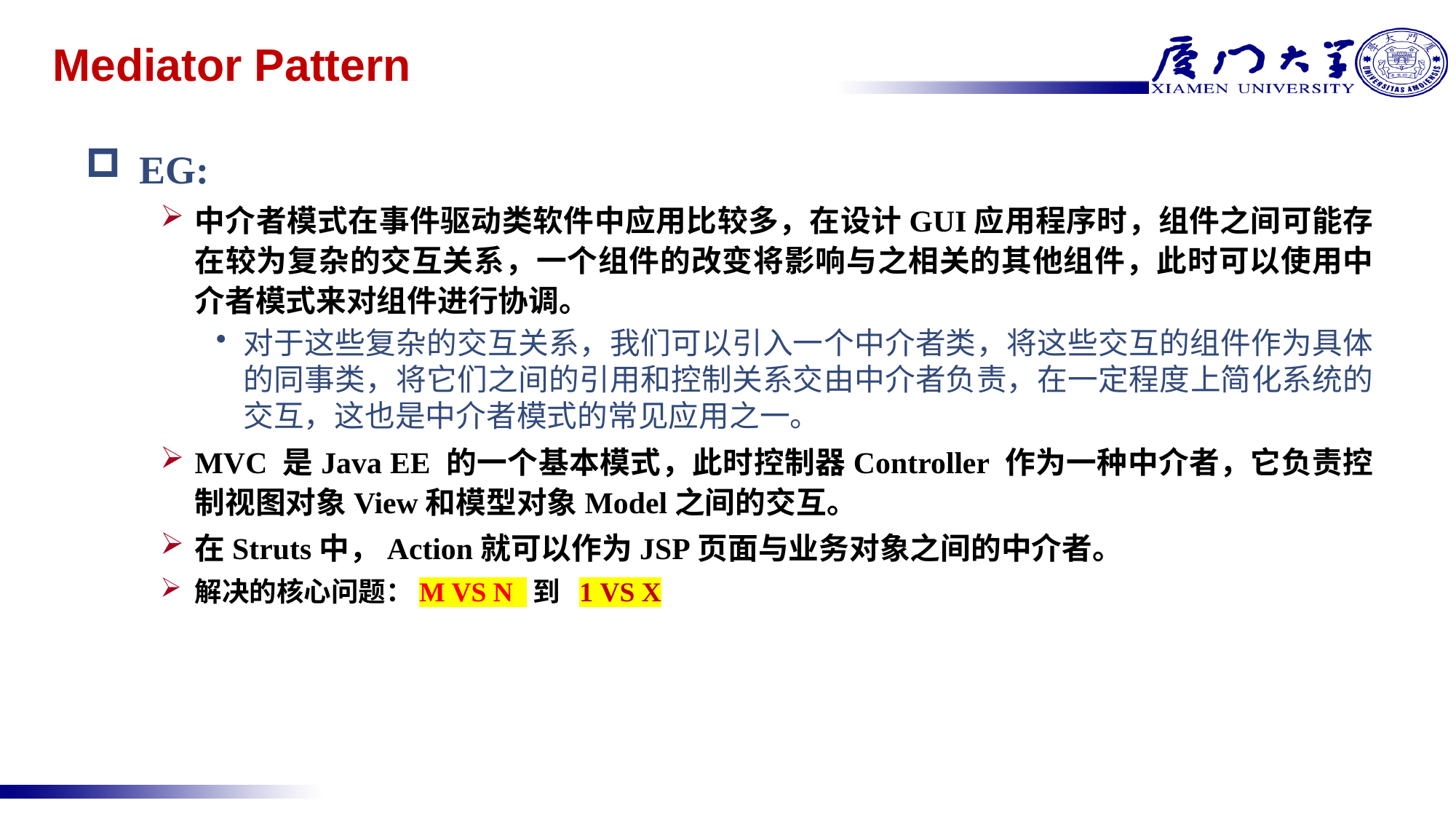

# Mediator Pattern
EG:
中介者模式在事件驱动类软件中应用比较多，在设计GUI应用程序时，组件之间可能存在较为复杂的交互关系，一个组件的改变将影响与之相关的其他组件，此时可以使用中介者模式来对组件进行协调。
对于这些复杂的交互关系，我们可以引入一个中介者类，将这些交互的组件作为具体的同事类，将它们之间的引用和控制关系交由中介者负责，在一定程度上简化系统的交互，这也是中介者模式的常见应用之一。
MVC 是Java EE 的一个基本模式，此时控制器Controller 作为一种中介者，它负责控制视图对象View和模型对象Model之间的交互。
在Struts中，Action就可以作为JSP页面与业务对象之间的中介者。
解决的核心问题：M VS N  到  1 VS X